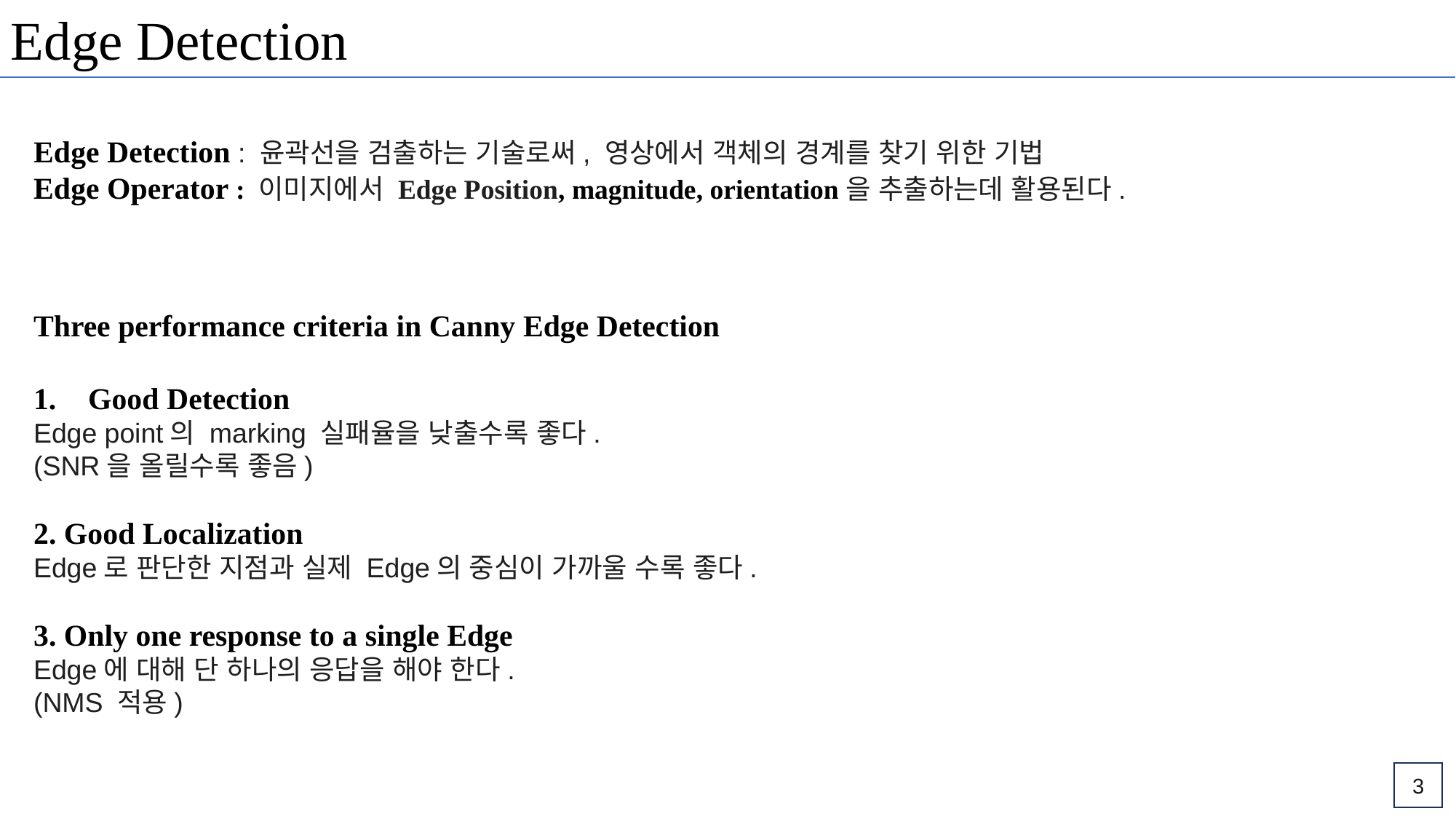

Edge Detection
Edge Detection : 윤곽선을 검출하는 기술로써, 영상에서 객체의 경계를 찾기 위한 기법
Edge Operator : 이미지에서 Edge Position, magnitude, orientation을 추출하는데 활용된다.

Three performance criteria in Canny Edge Detection

Good Detection
Edge point의 marking 실패율을 낮출수록 좋다.
(SNR을 올릴수록 좋음)

2. Good Localization
Edge로 판단한 지점과 실제 Edge의 중심이 가까울 수록 좋다.

3. Only one response to a single Edge
Edge에 대해 단 하나의 응답을 해야 한다.
(NMS 적용)
3